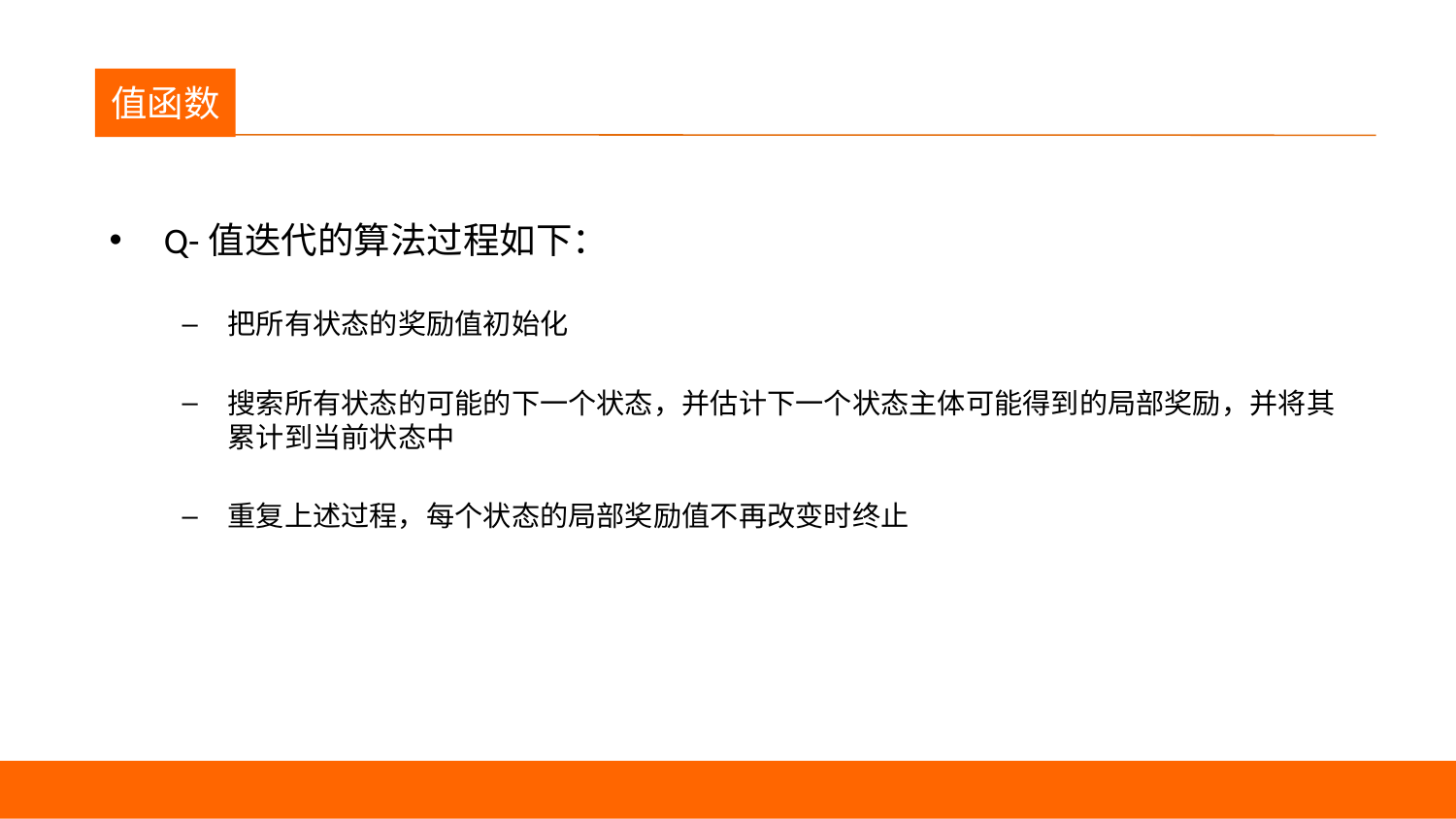

议程
值函数

Q-值迭代的算法过程如下：

把所有状态的奖励值初始化

搜索所有状态的可能的下一个状态，并估计下一个状态主体可能得到的局部奖励，并将其累计到当前状态中

重复上述过程，每个状态的局部奖励值不再改变时终止